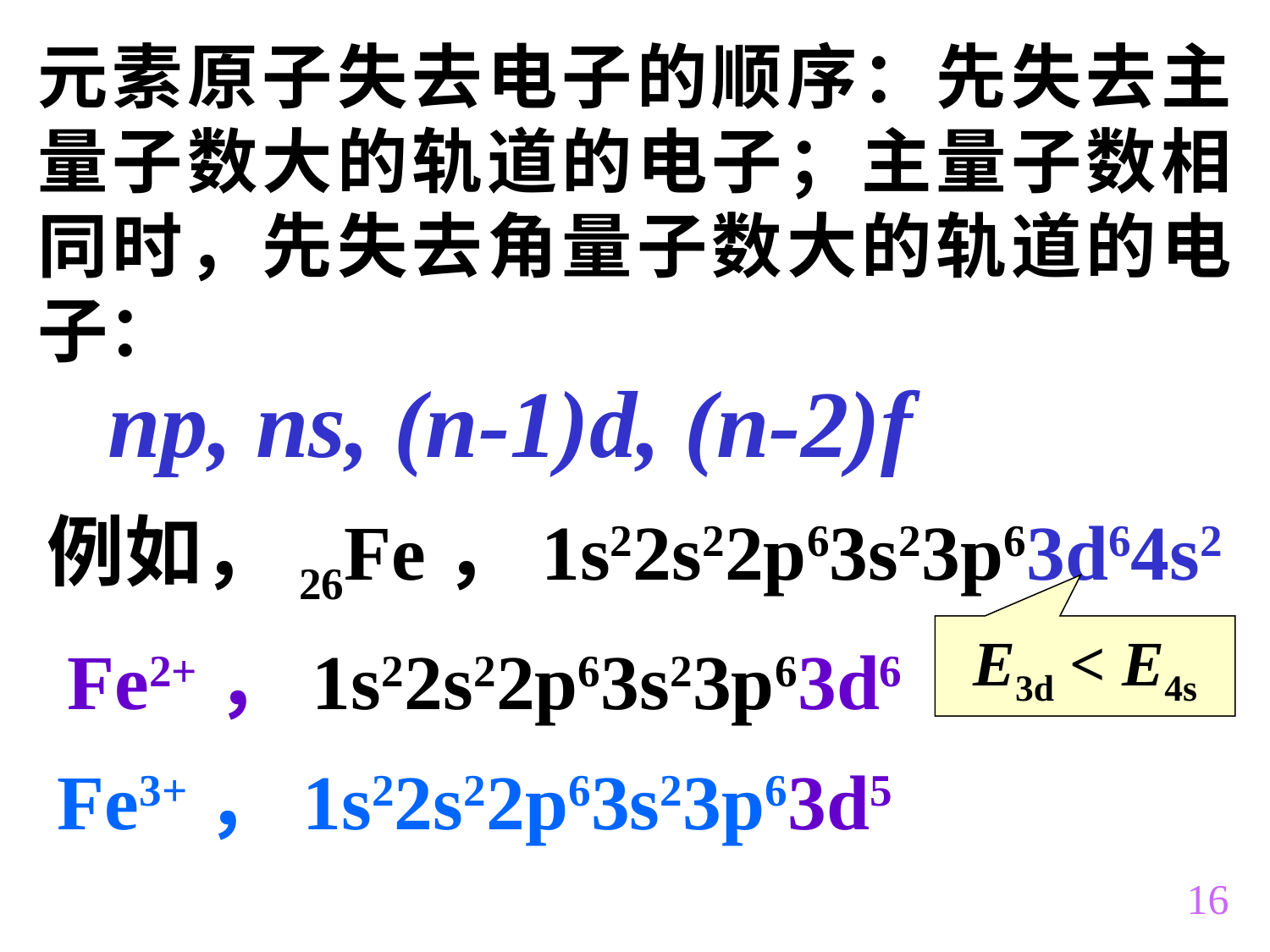

# 元素原子失去电子的顺序：先失去主量子数大的轨道的电子；主量子数相同时，先失去角量子数大的轨道的电子：
np, ns, (n-1)d, (n-2)f
例如，26Fe，1s22s22p63s23p63d64s2
E3d < E4s
Fe2+，1s22s22p63s23p63d6
Fe3+，1s22s22p63s23p63d5